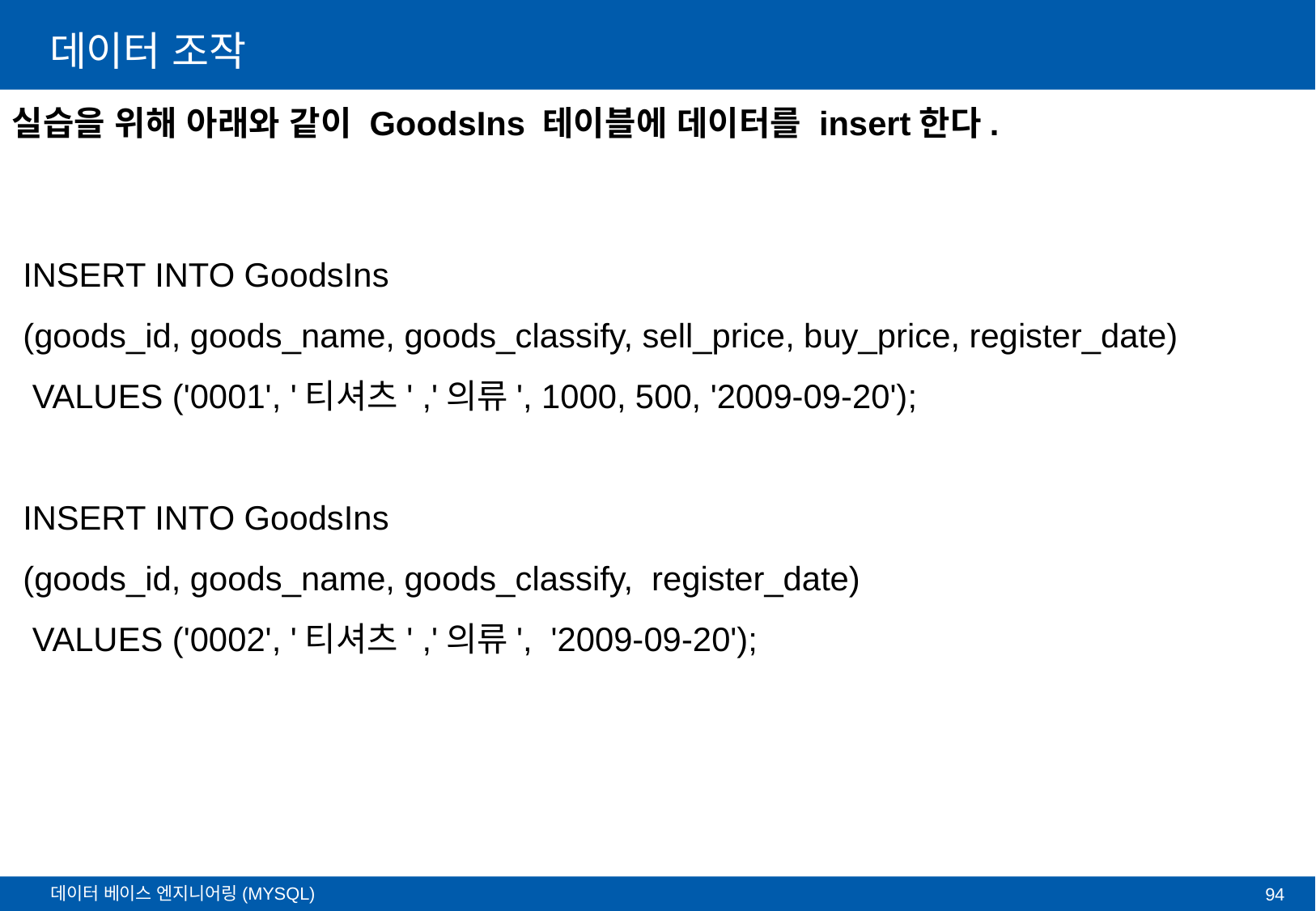

# 데이터 조작
실습을 위해 아래와 같이 GoodsIns 테이블에 데이터를 insert한다.
INSERT INTO GoodsIns
(goods_id, goods_name, goods_classify, sell_price, buy_price, register_date)
 VALUES ('0001', '티셔츠' ,'의류', 1000, 500, '2009-09-20');

INSERT INTO GoodsIns
(goods_id, goods_name, goods_classify,  register_date)
 VALUES ('0002', '티셔츠' ,'의류',  '2009-09-20');

94